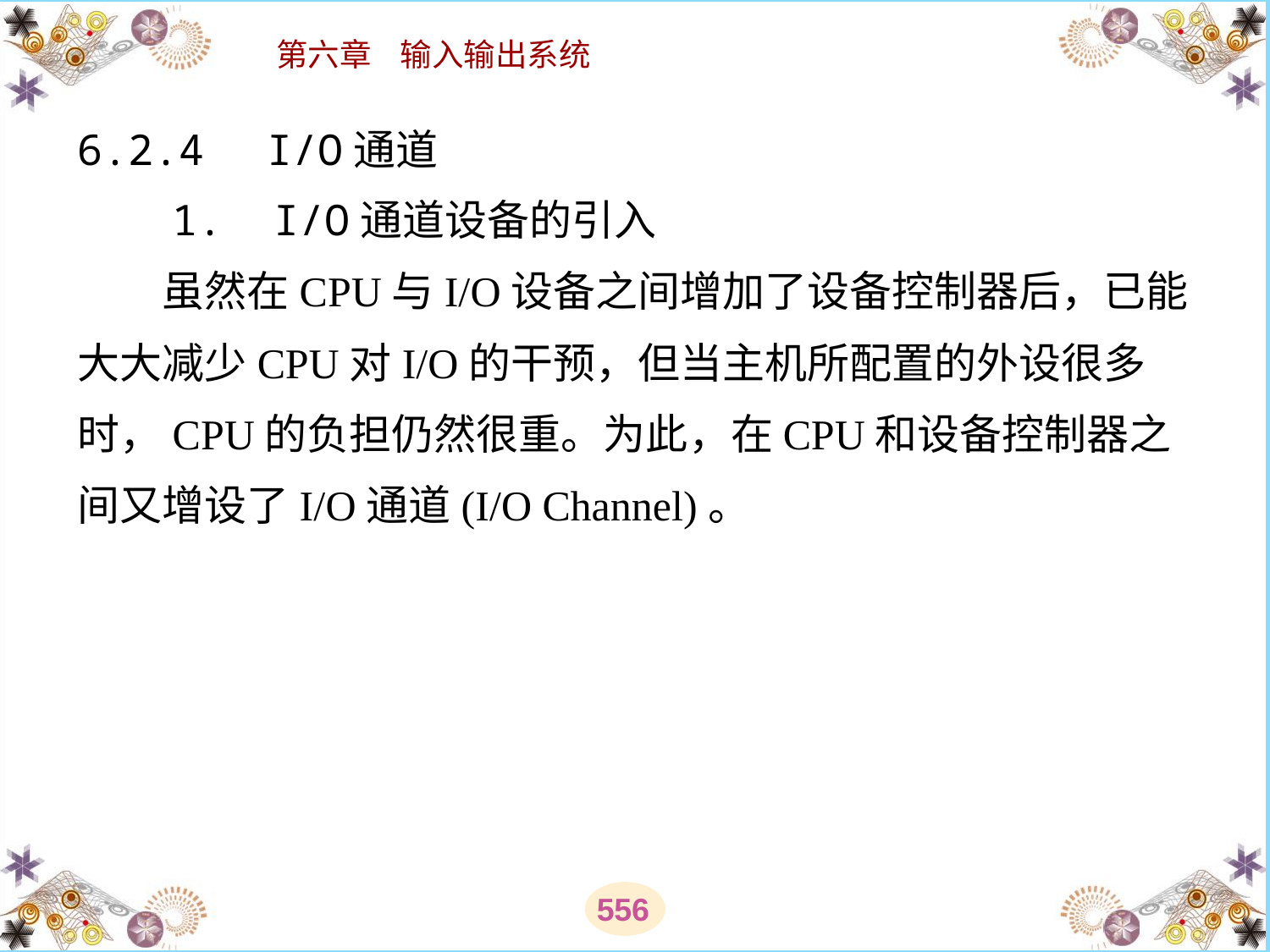

# 6.2.4　I/O通道 　　1.  I/O通道设备的引入 　　虽然在CPU与I/O设备之间增加了设备控制器后，已能大大减少CPU对I/O的干预，但当主机所配置的外设很多时，CPU的负担仍然很重。为此，在CPU和设备控制器之间又增设了I/O通道(I/O Channel)。